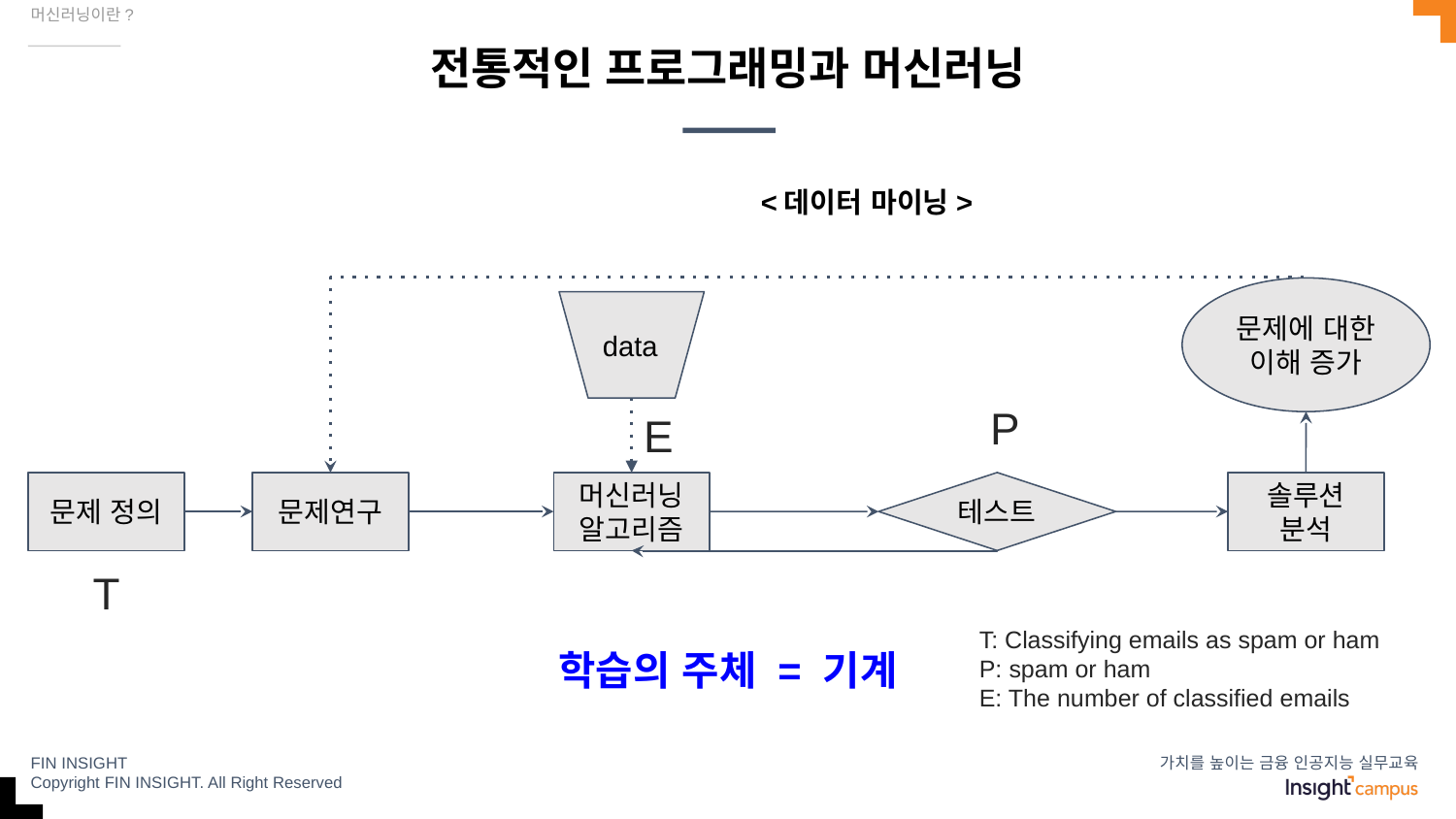

머신러닝이란?
# 전통적인 프로그래밍과 머신러닝
<데이터 마이닝>
문제에 대한 이해 증가
data
P
E
문제 정의
문제연구
머신러닝 알고리즘
테스트
솔루션 분석
T
T: Classifying emails as spam or ham
P: spam or ham
E: The number of classified emails
학습의 주체 = 기계